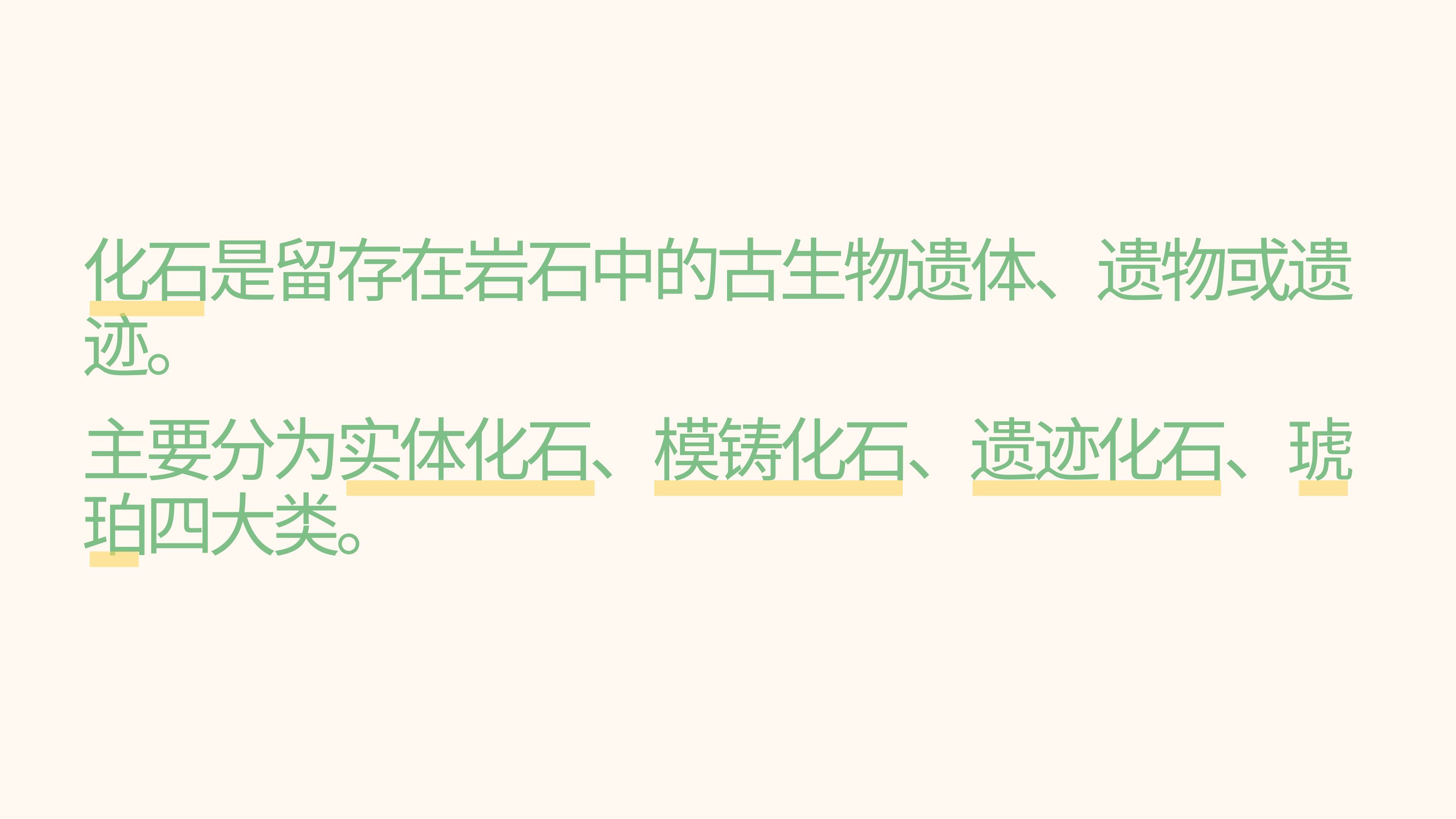

化石是留存在岩石中的古生物遗体、遗物或遗迹。

主要分为实体化石、模铸化石、遗迹化石、琥珀四大类。